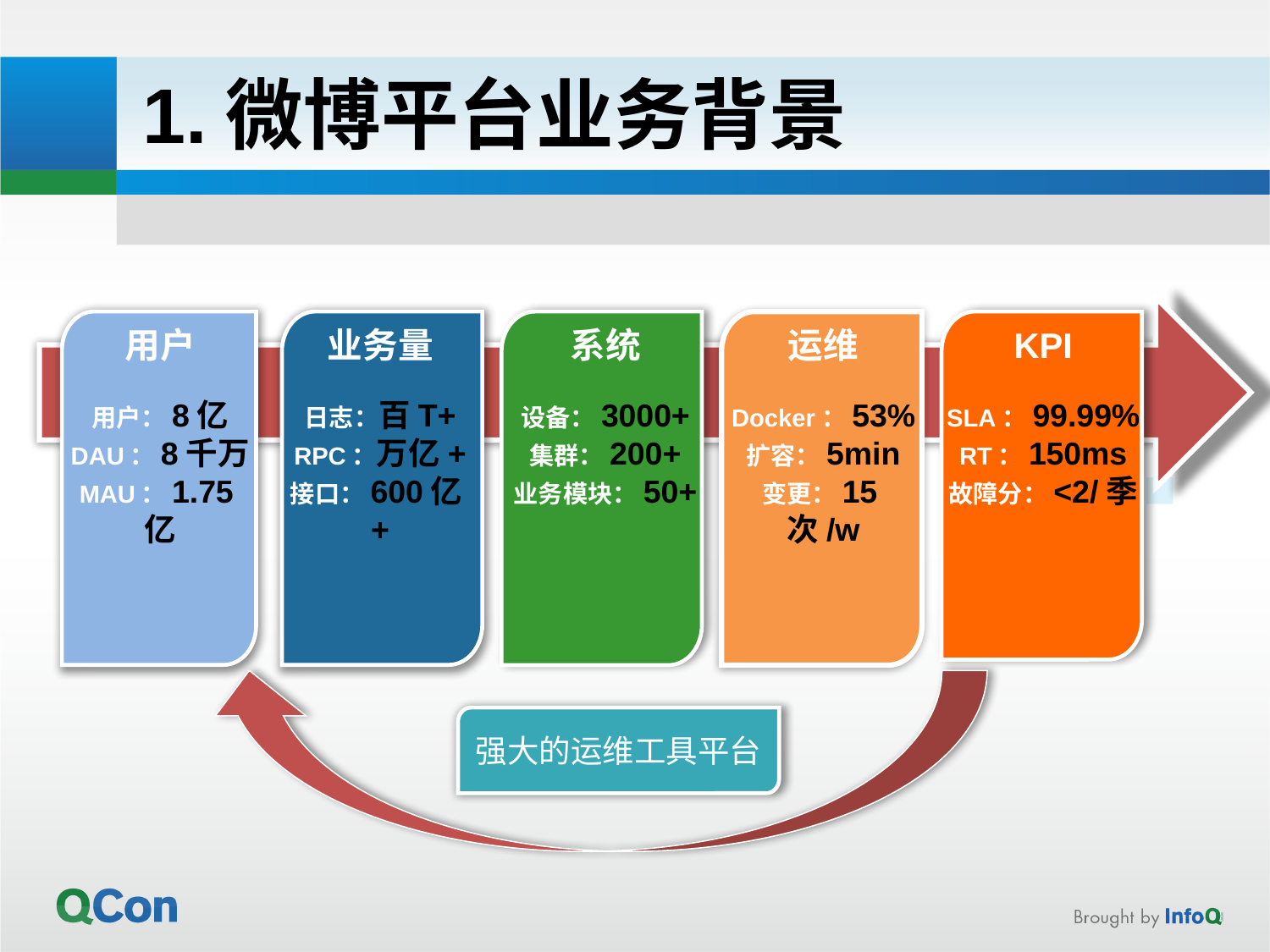

1.微博平台业务背景

用户

用户：8亿
DAU：8千万
MAU：1.75亿
运维

Docker：53%
扩容：5min
变更：15次/w

业务量

日志：百T+
RPC：万亿+
接口：600亿+
系统

设备：3000+
集群：200+
业务模块：50+

KPI

SLA：99.99%
RT：150ms
故障分：<2/季

强大的运维工具平台